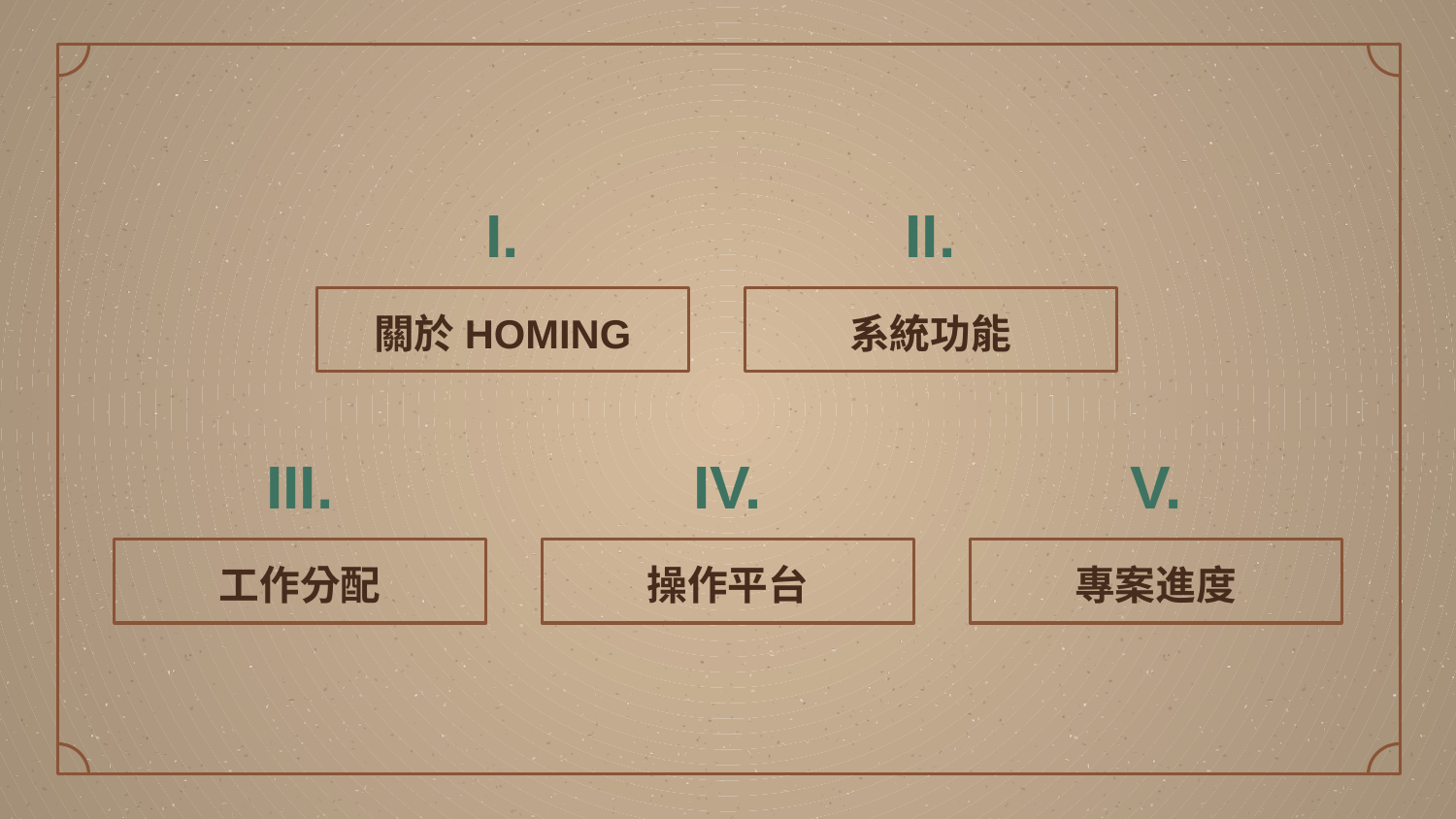

I.
II.
# 關於HOMING
系統功能
III.
IV.
V.
工作分配
操作平台
專案進度